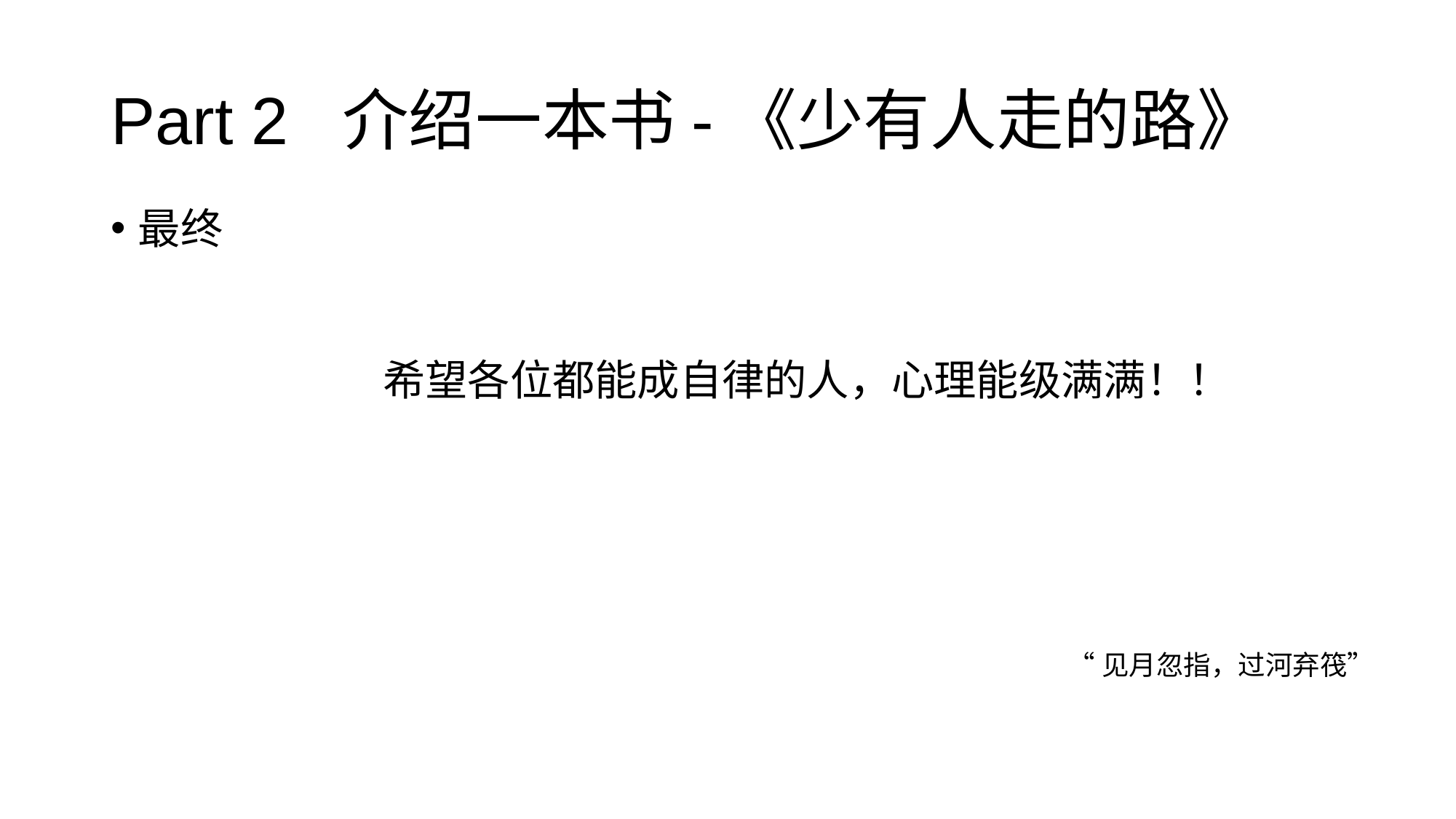

# Part 2  介绍一本书-《少有人走的路》
最终

希望各位都能成自律的人，心理能级满满！！
“见月忽指，过河弃筏”